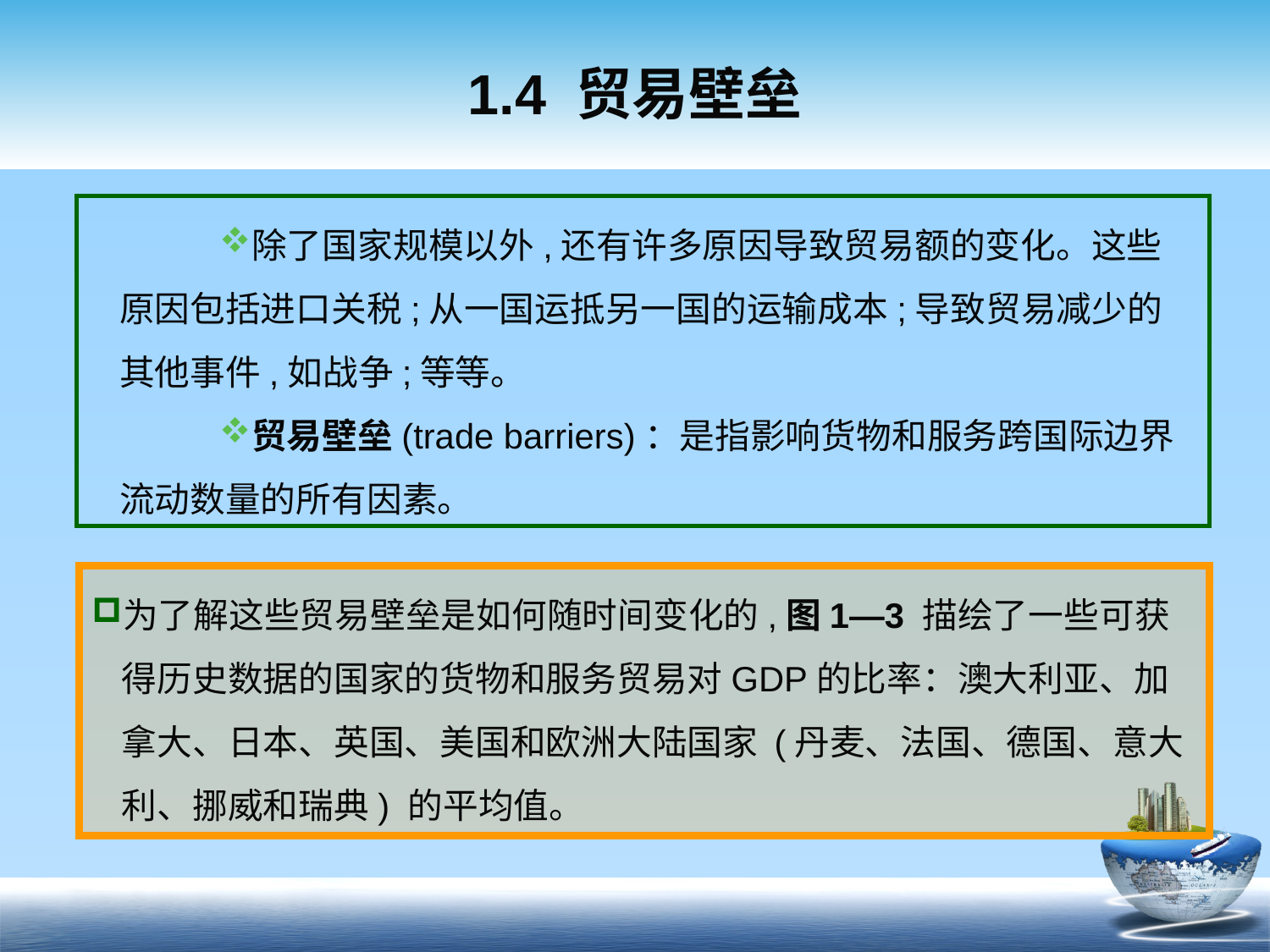

# 1.4 贸易壁垒
除了国家规模以外,还有许多原因导致贸易额的变化。这些原因包括进口关税;从一国运抵另一国的运输成本;导致贸易减少的其他事件,如战争;等等。
贸易壁垒(trade barriers)：是指影响货物和服务跨国际边界流动数量的所有因素。
为了解这些贸易壁垒是如何随时间变化的,图1—3 描绘了一些可获得历史数据的国家的货物和服务贸易对GDP的比率：澳大利亚、加拿大、日本、英国、美国和欧洲大陆国家 (丹麦、法国、德国、意大利、挪威和瑞典) 的平均值。